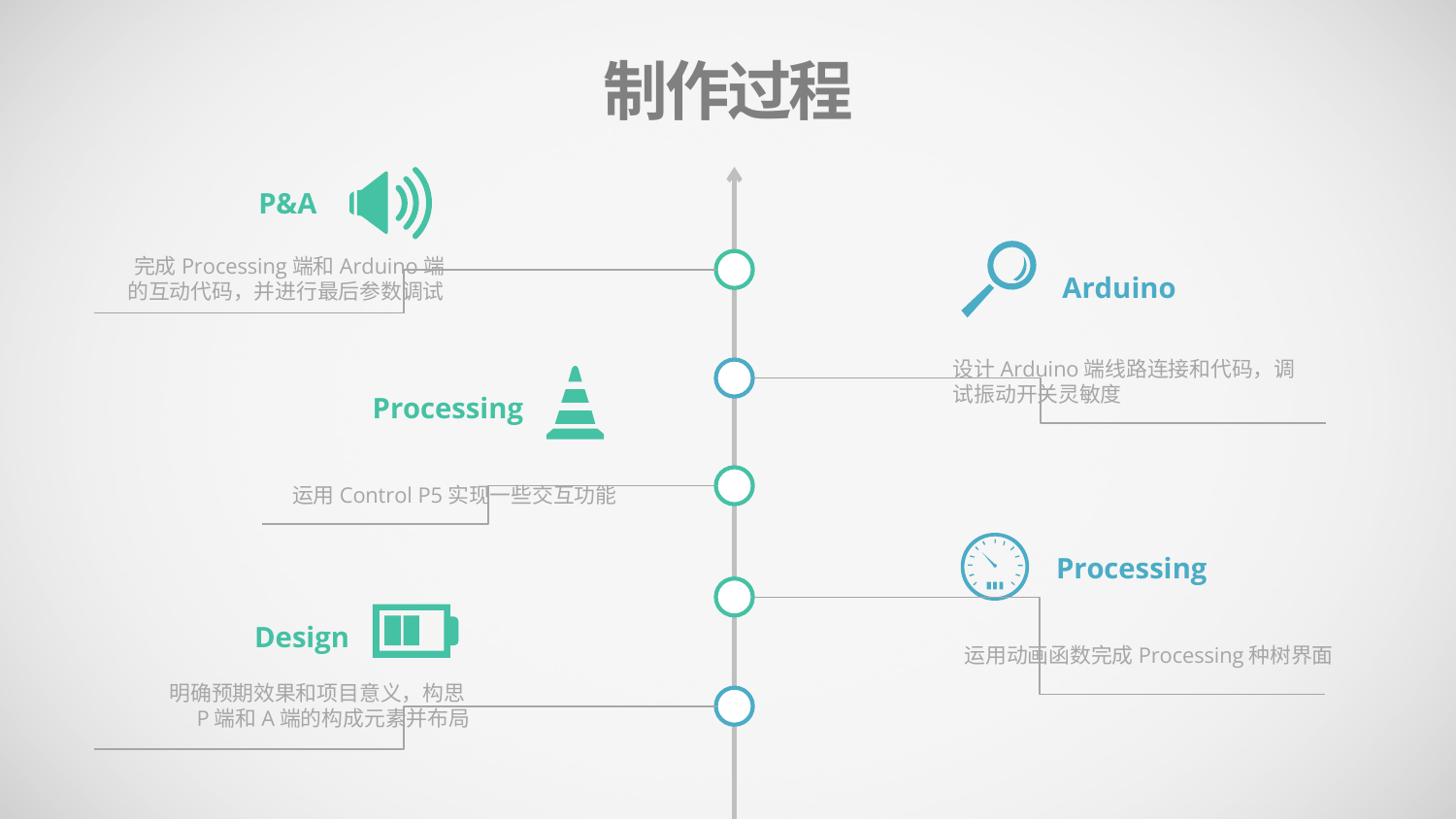

制作过程

P&A

完成Processing端和Arduino端的互动代码，并进行最后参数调试

Arduino
设计Arduino端线路连接和代码，调试振动开关灵敏度

Processing

运用Control P5实现一些交互功能

Processing

Design
运用动画函数完成Processing种树界面
明确预期效果和项目意义，构思P端和A端的构成元素并布局